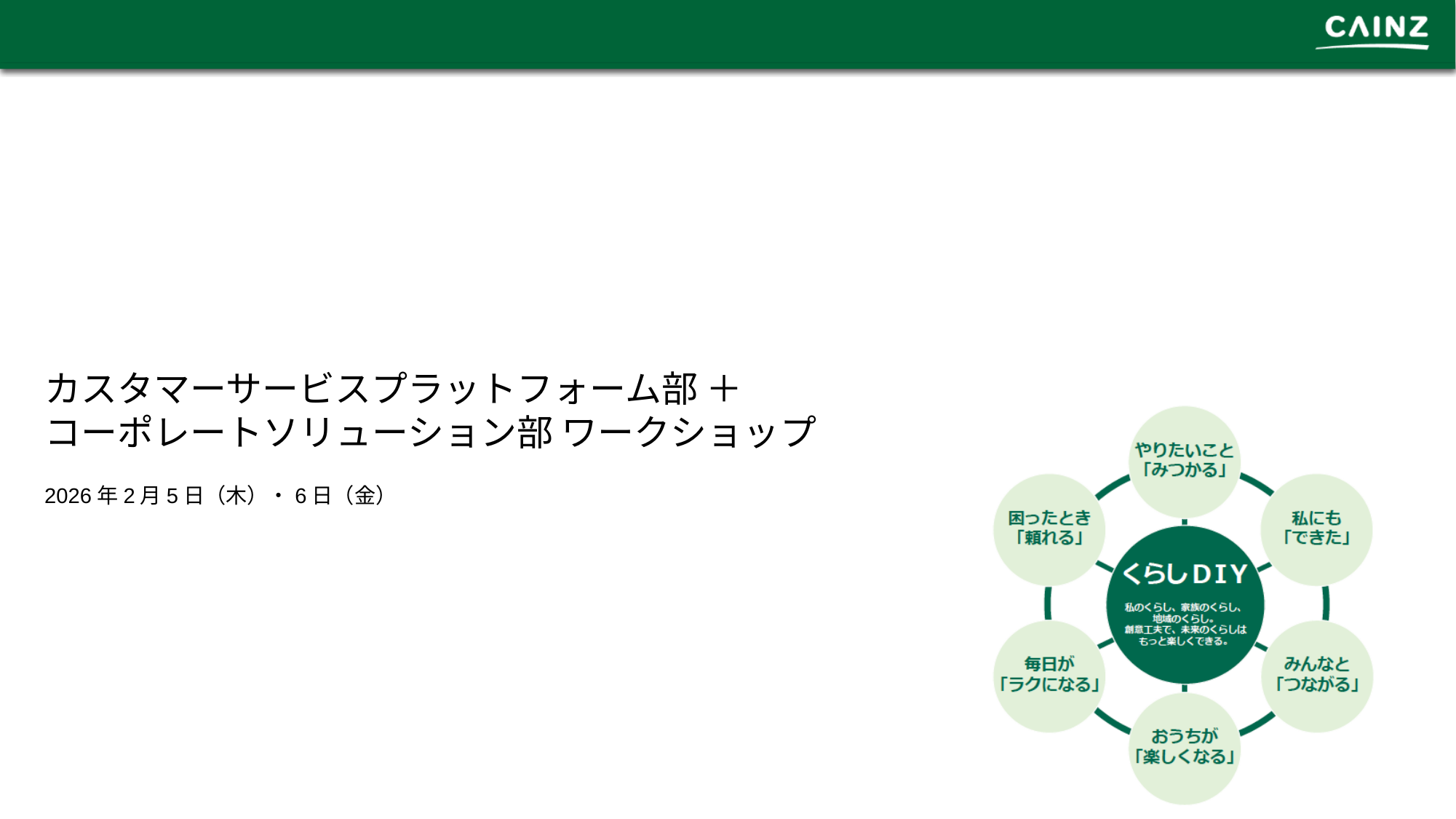

# カスタマーサービスプラットフォーム部 ＋ コーポレートソリューション部 ワークショップ
2026年2月5日（木）・6日（金）